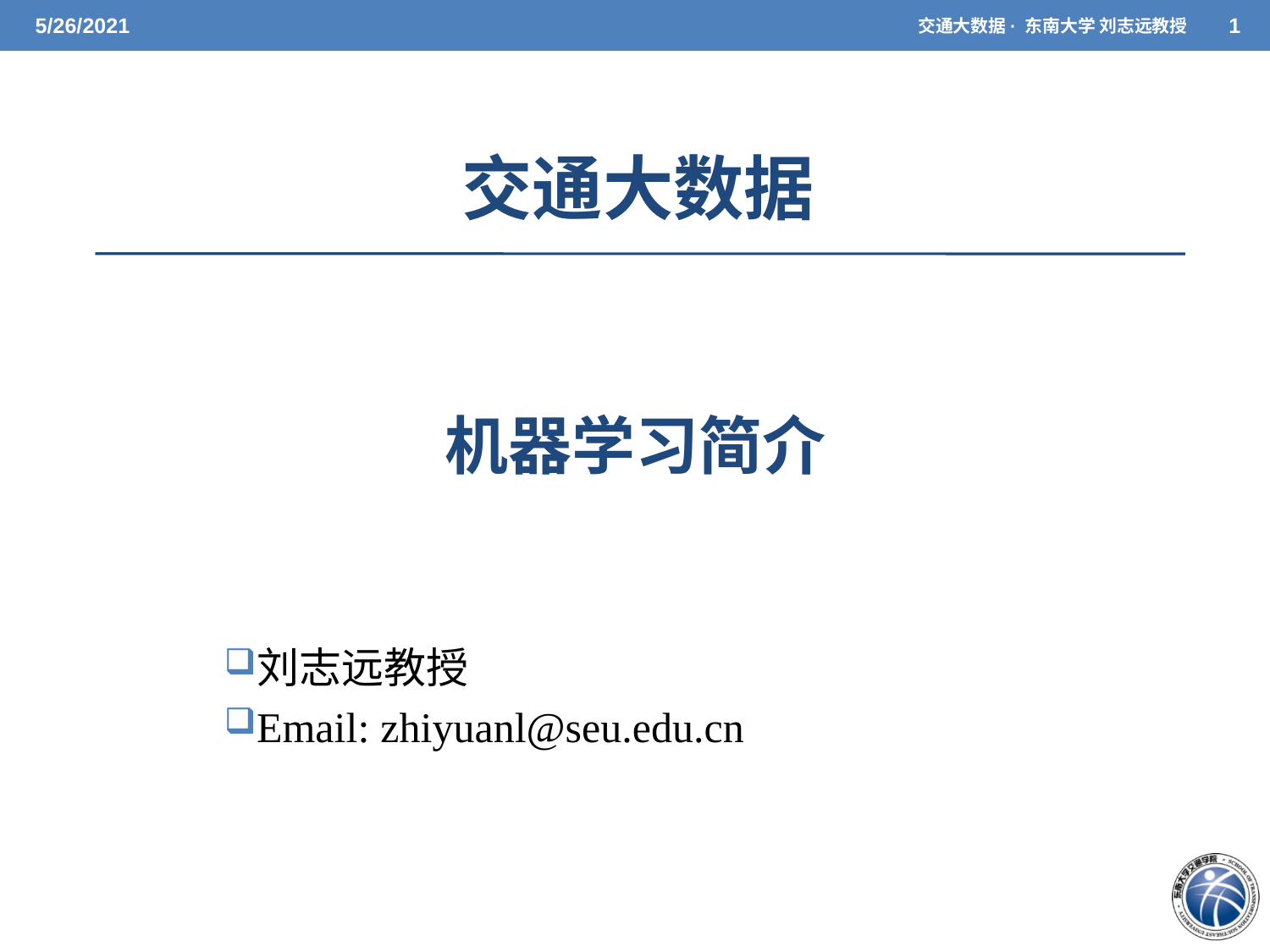

5/26/2021
交通大数据· 东南大学 刘志远教授
1
交通大数据

机器学习简介
刘志远教授
Email: zhiyuanl@seu.edu.cn